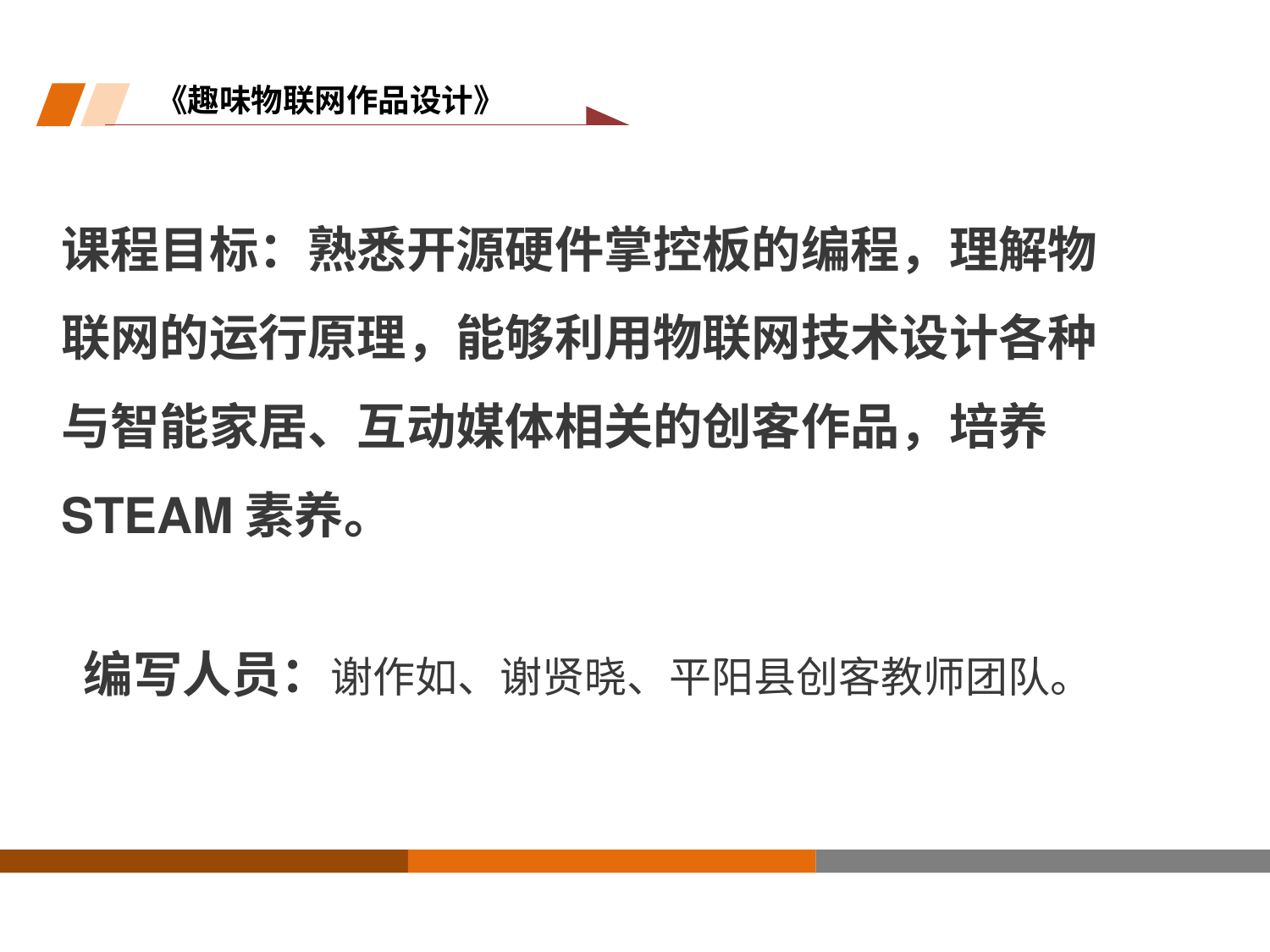

《趣味物联网作品设计》

课程目标：熟悉开源硬件掌控板的编程，理解物联网的运行原理，能够利用物联网技术设计各种与智能家居、互动媒体相关的创客作品，培养STEAM素养。
编写人员：谢作如、谢贤晓、平阳县创客教师团队。